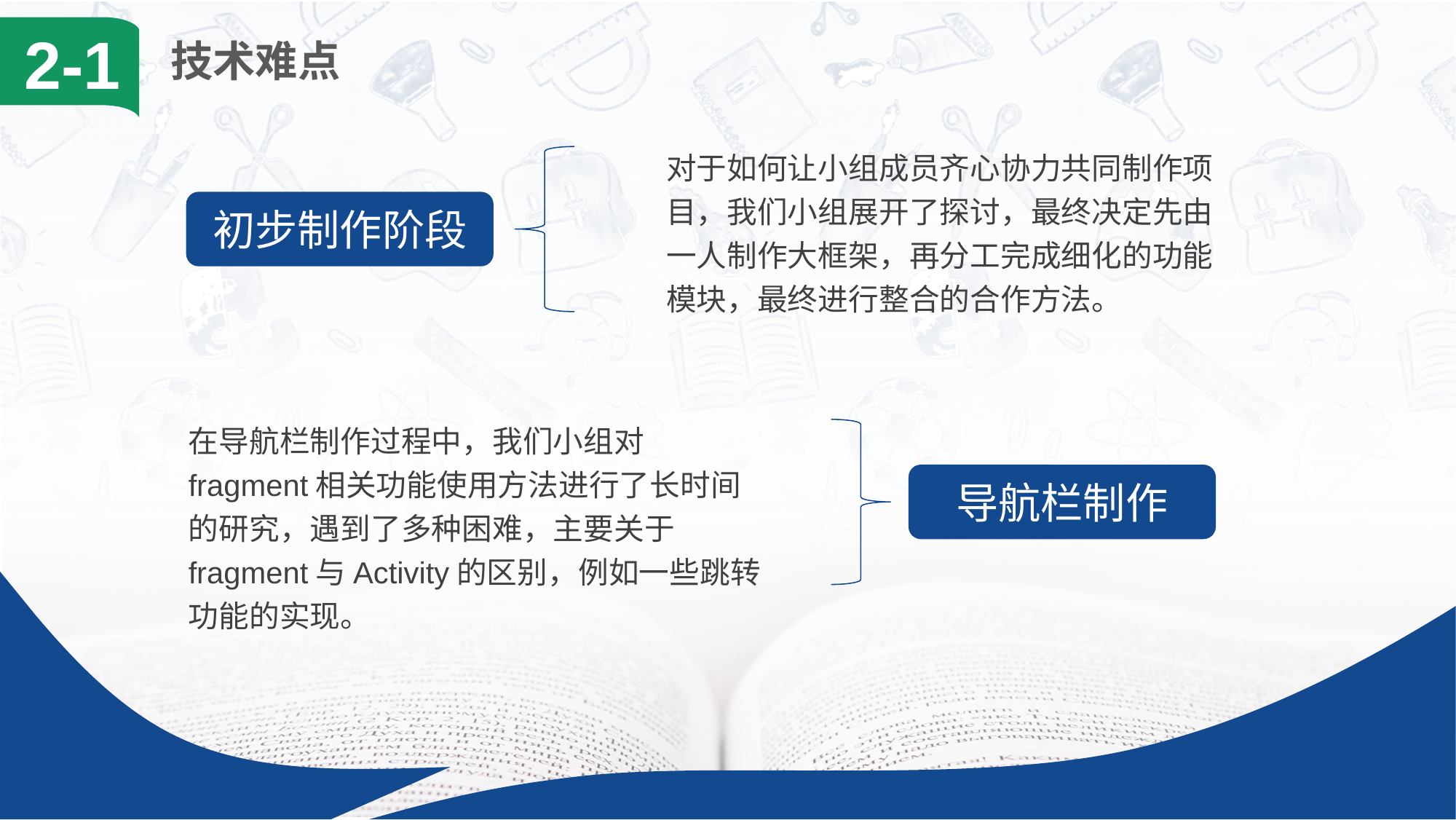

2-1
技术难点
对于如何让小组成员齐心协力共同制作项目，我们小组展开了探讨，最终决定先由一人制作大框架，再分工完成细化的功能模块，最终进行整合的合作方法。

初步制作阶段
在导航栏制作过程中，我们小组对fragment相关功能使用方法进行了长时间的研究，遇到了多种困难，主要关于fragment与Activity的区别，例如一些跳转功能的实现。

导航栏制作